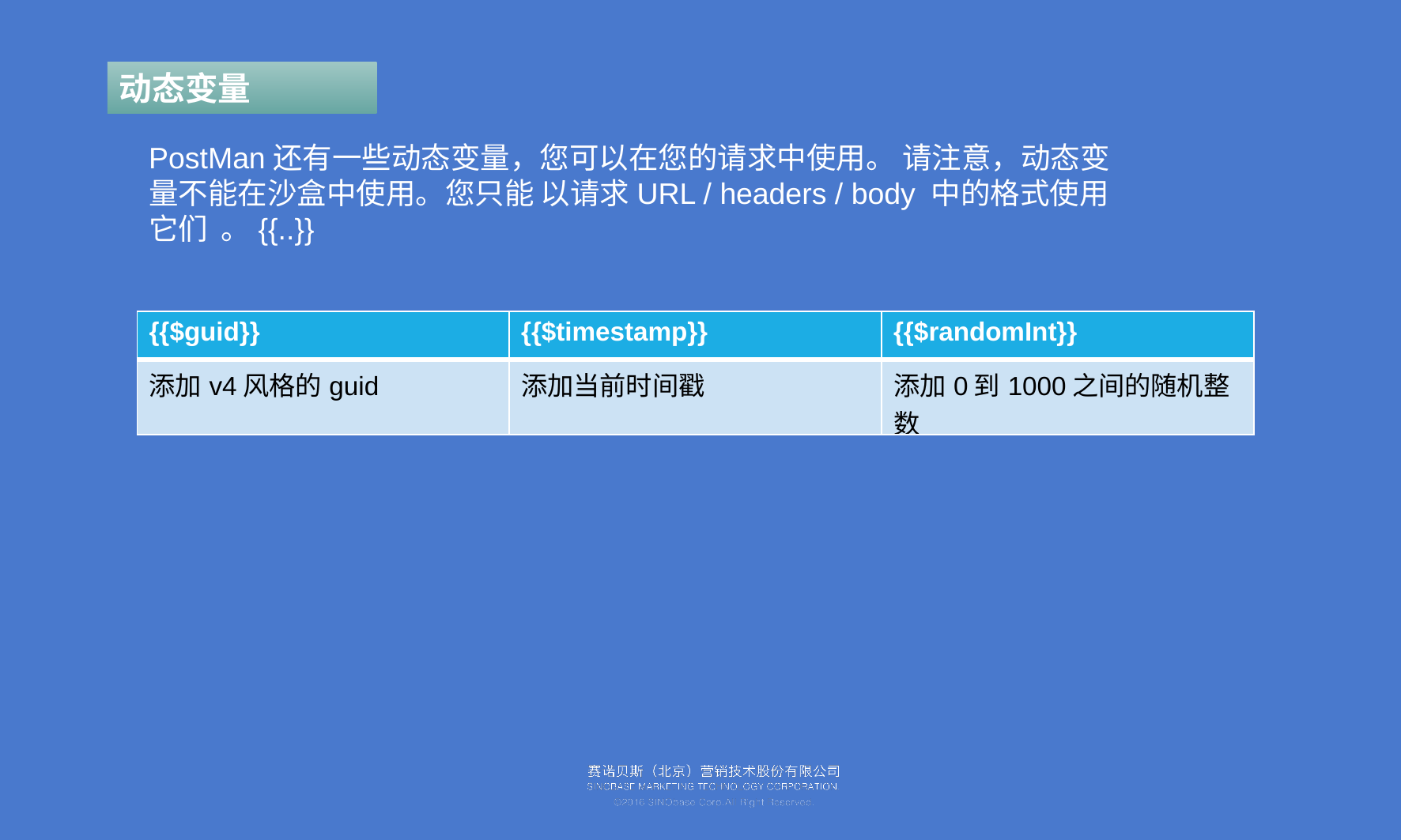

动态变量
PostMan还有一些动态变量，您可以在您的请求中使用。 请注意，动态变量不能在沙盒中使用。您只能 以请求URL / headers / body 中的格式使用它们  。{{..}}
| {{$guid}} | {{$timestamp}} | {{$randomInt}} |
| --- | --- | --- |
| 添加v4风格的guid | 添加当前时间戳 | 添加0到1000之间的随机整数 |